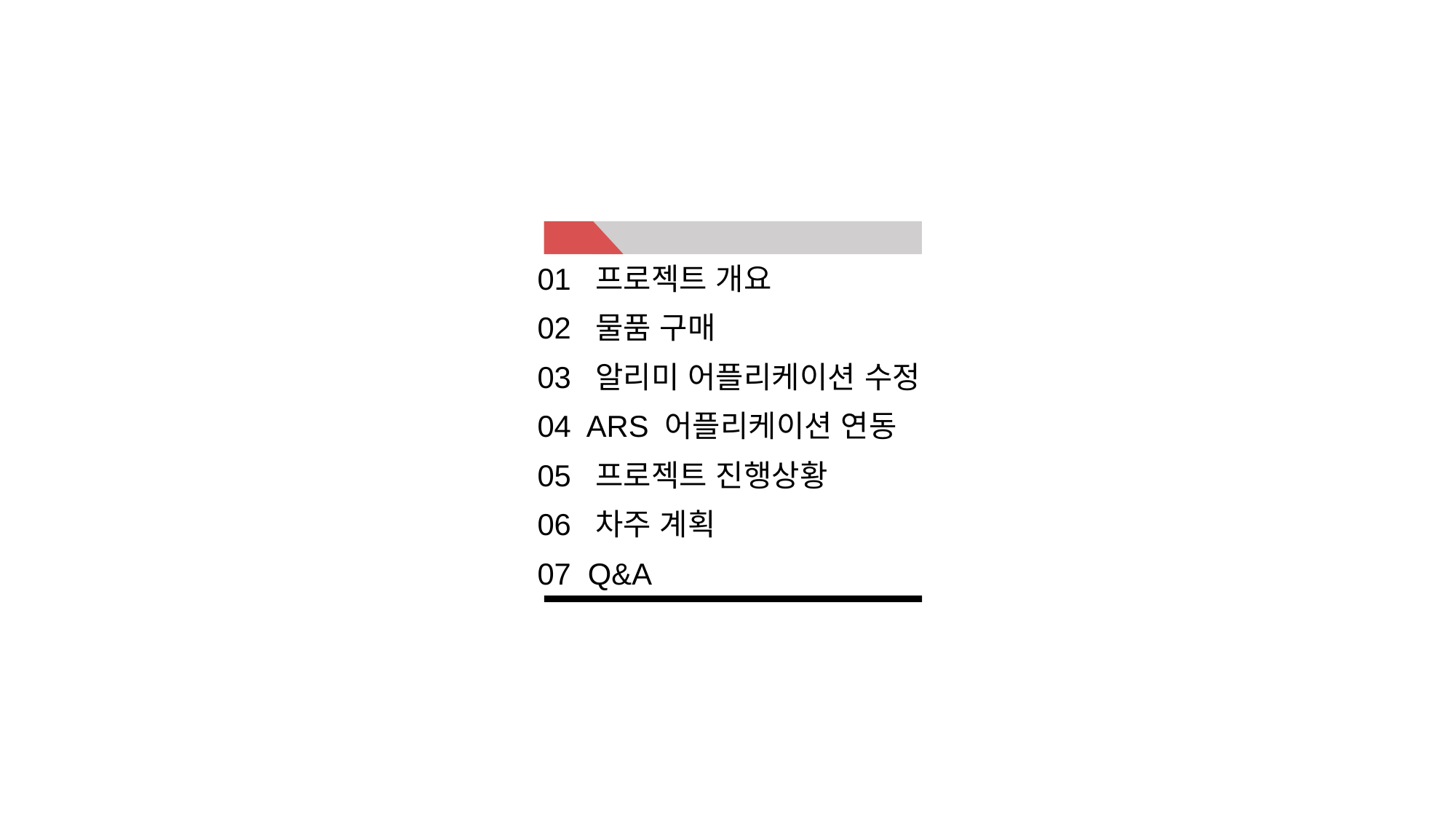

01  프로젝트 개요

02  물품 구매

03  알리미 어플리케이션 수정

04  ARS 어플리케이션 연동

05  프로젝트 진행상황

06  차주 계획

07  Q&A